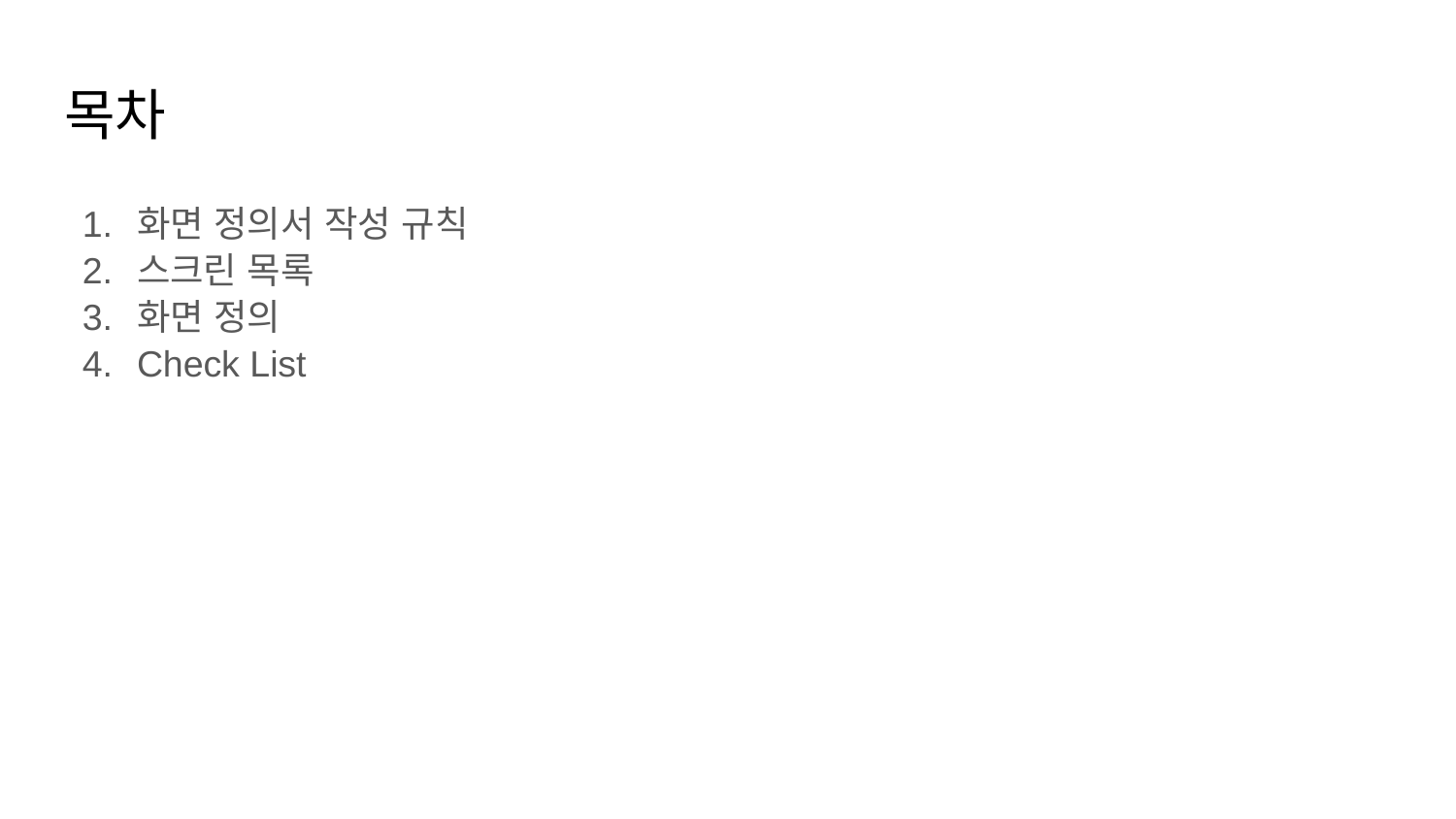

# 목차
화면 정의서 작성 규칙
스크린 목록
화면 정의
Check List